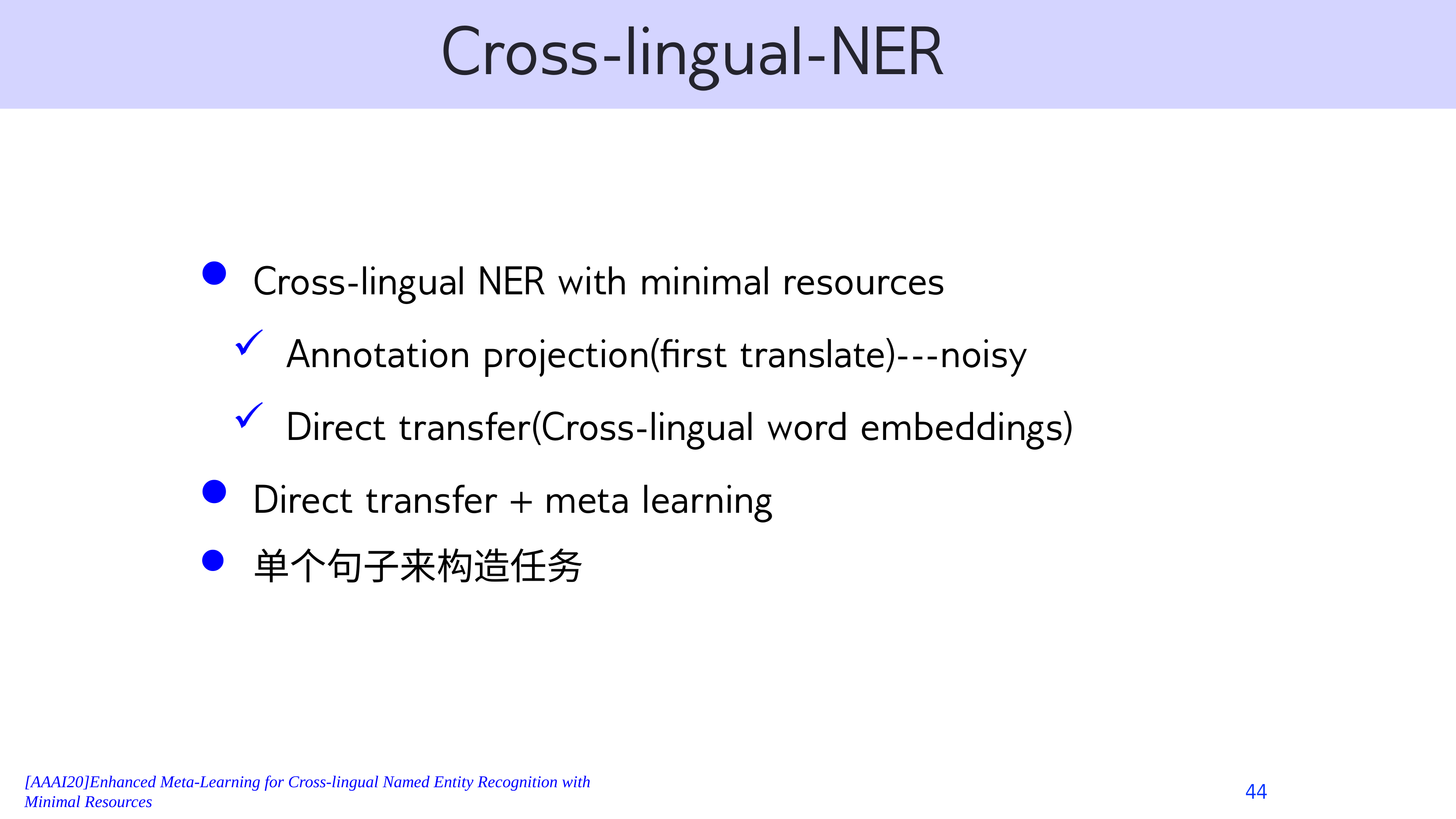

# Cross-lingual-NER
Cross-lingual NER with minimal resources
Annotation projection(first translate)---noisy
Direct transfer(Cross-lingual word embeddings)
Direct transfer + meta learning
单个句子来构造任务
[AAAI20]Enhanced Meta-Learning for Cross-lingual Named Entity Recognition with
Minimal Resources
44